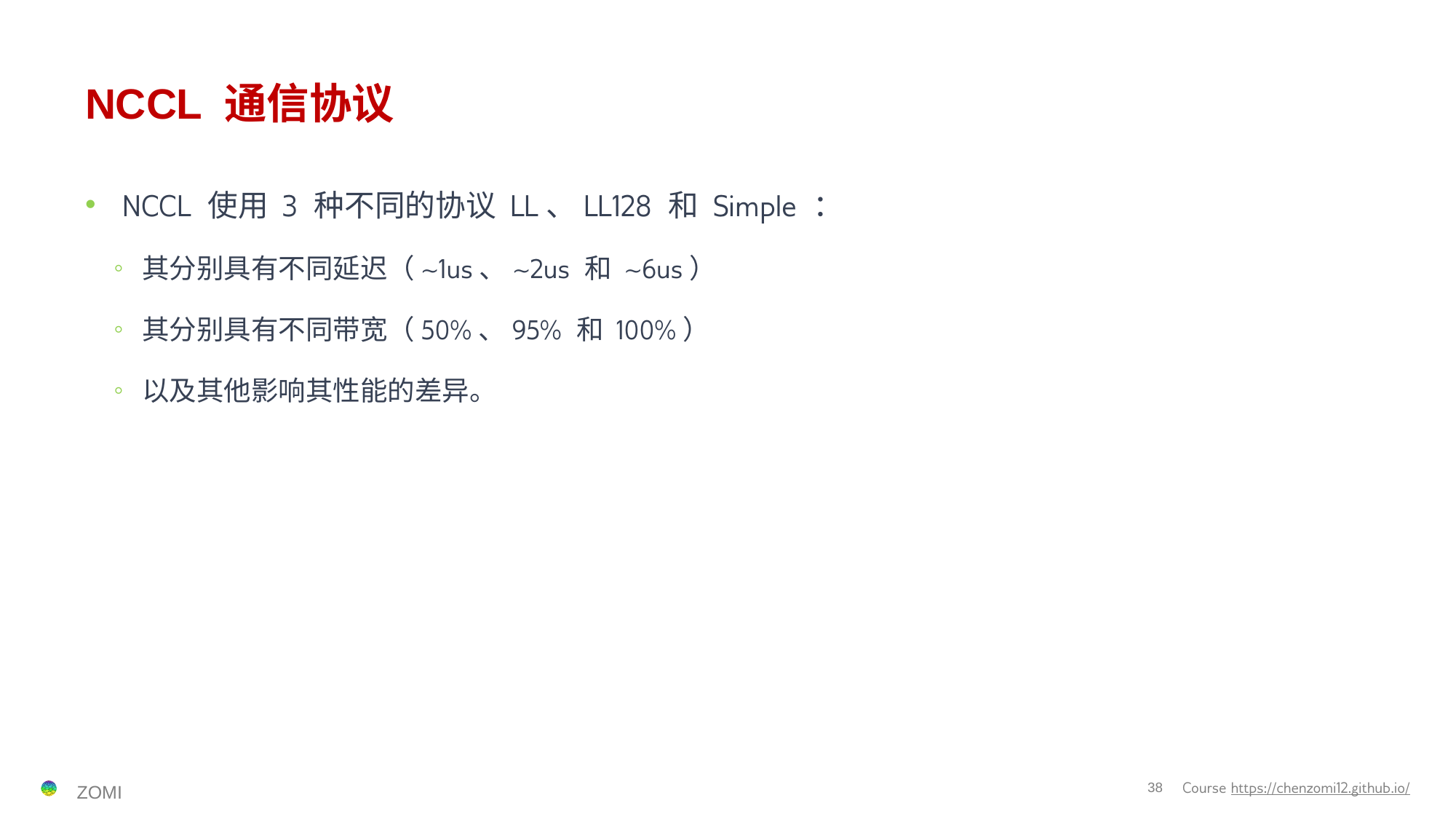

# NCCL 通信协议
 NCCL 使用 3 种不同的协议 LL、LL128 和 Simple ：
其分别具有不同延迟（~1us、~2us 和 ~6us）
其分别具有不同带宽（50%、95% 和 100%）
以及其他影响其性能的差异。